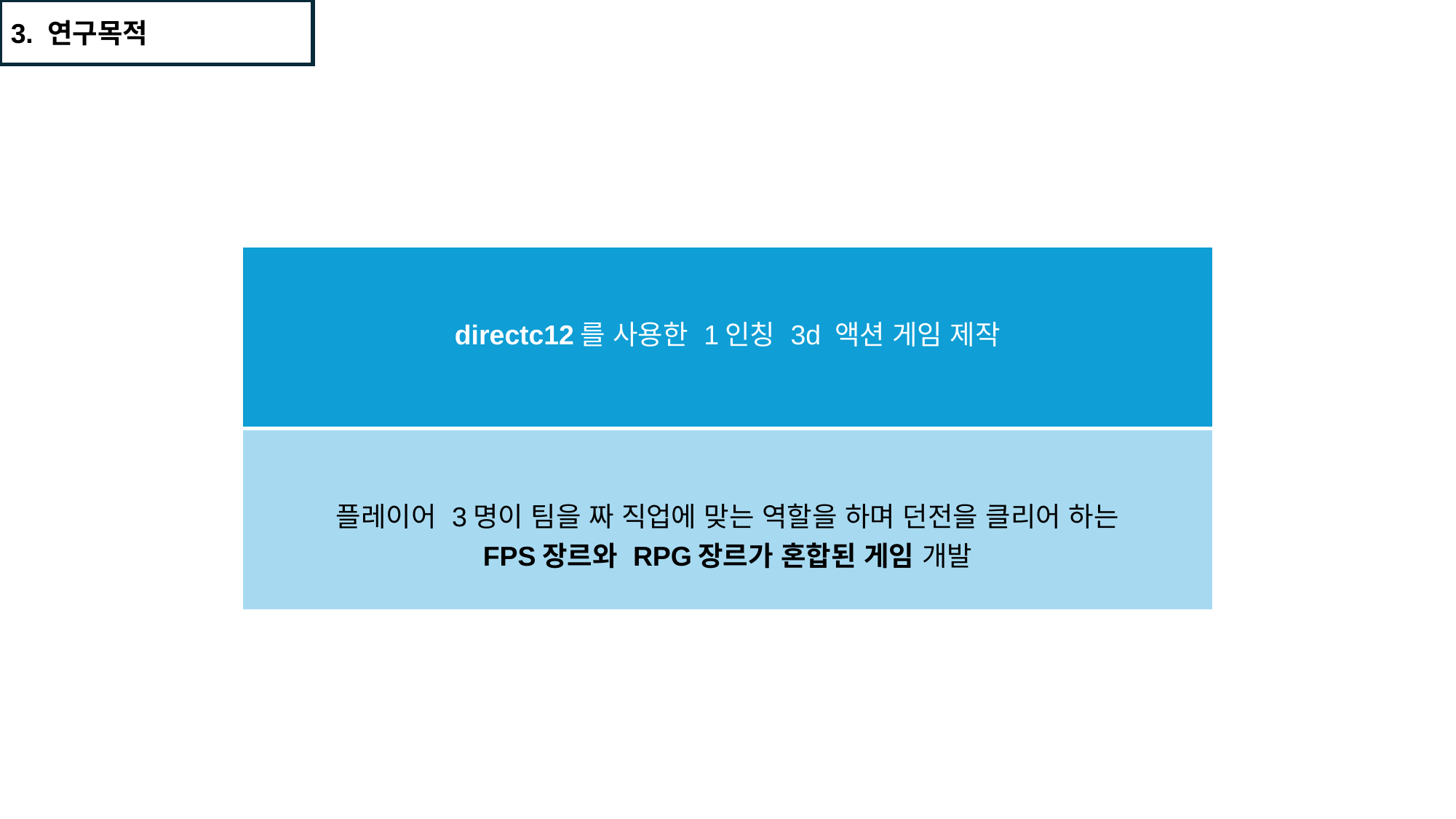

3. 연구목적
| directc12를 사용한 1인칭 3d 액션 게임 제작 |
| --- |
| 플레이어 3명이 팀을 짜 직업에 맞는 역할을 하며 던전을 클리어 하는 FPS장르와 RPG장르가 혼합된 게임 개발 |